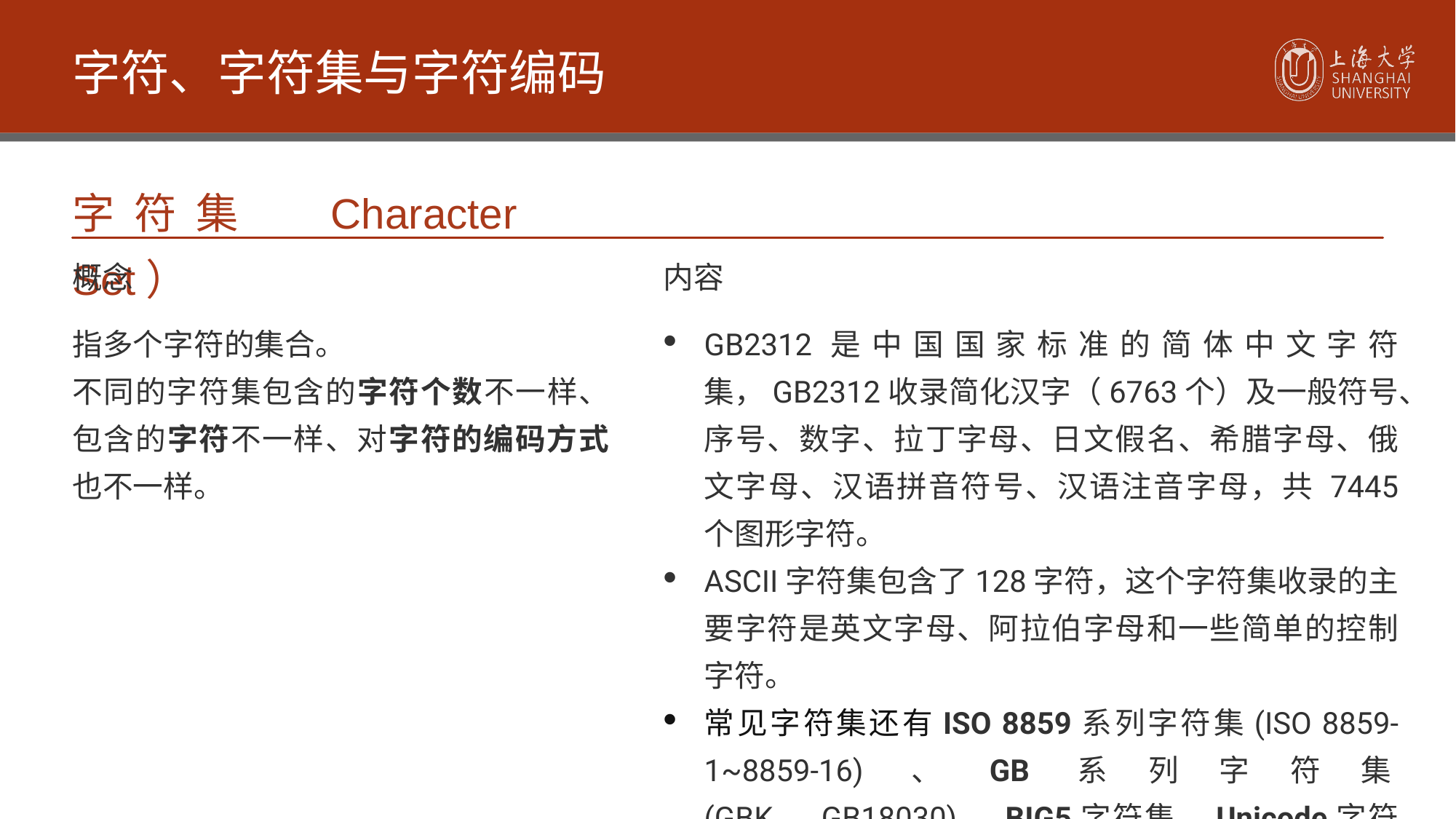

字符、字符集与字符编码
字符集（Character Set）
内容
概念
指多个字符的集合。
不同的字符集包含的字符个数不一样、包含的字符不一样、对字符的编码方式也不一样。
GB2312是中国国家标准的简体中文字符集，GB2312收录简化汉字（6763个）及一般符号、序号、数字、拉丁字母、日文假名、希腊字母、俄文字母、汉语拼音符号、汉语注音字母，共 7445 个图形字符。
ASCII字符集包含了128字符，这个字符集收录的主要字符是英文字母、阿拉伯字母和一些简单的控制字符。
常见字符集还有ISO 8859系列字符集(ISO 8859-1~8859-16)、GB系列字符集(GBK、GB18030)、BIG5字符集、Unicode字符集等